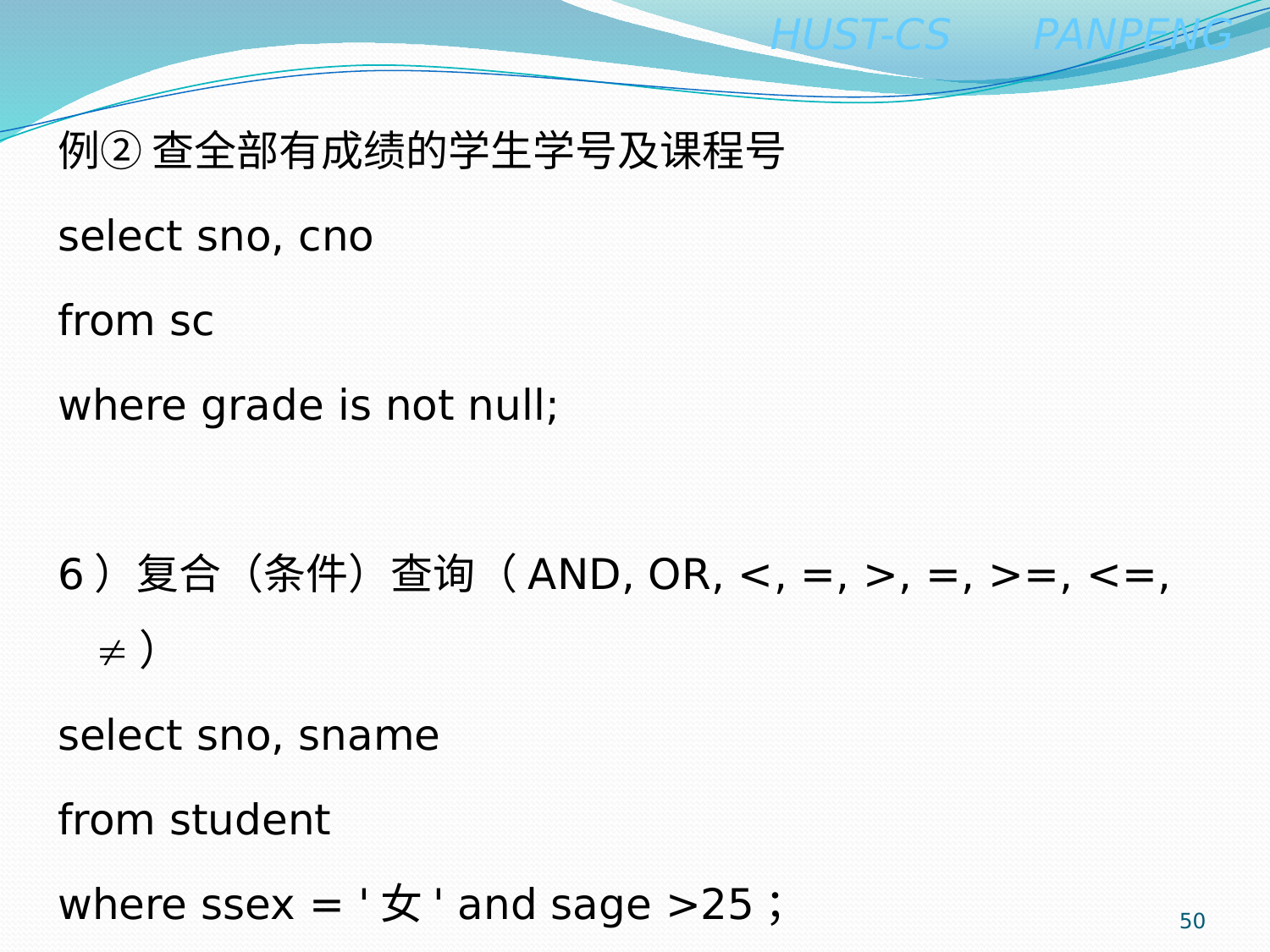

例② 查全部有成绩的学生学号及课程号
select sno, cno
from sc
where grade is not null;

6）复合（条件）查询（AND, OR, <, =, >, =, >=, <=, ≠）
select sno, sname
from student
where ssex = '女' and sage >25；
50